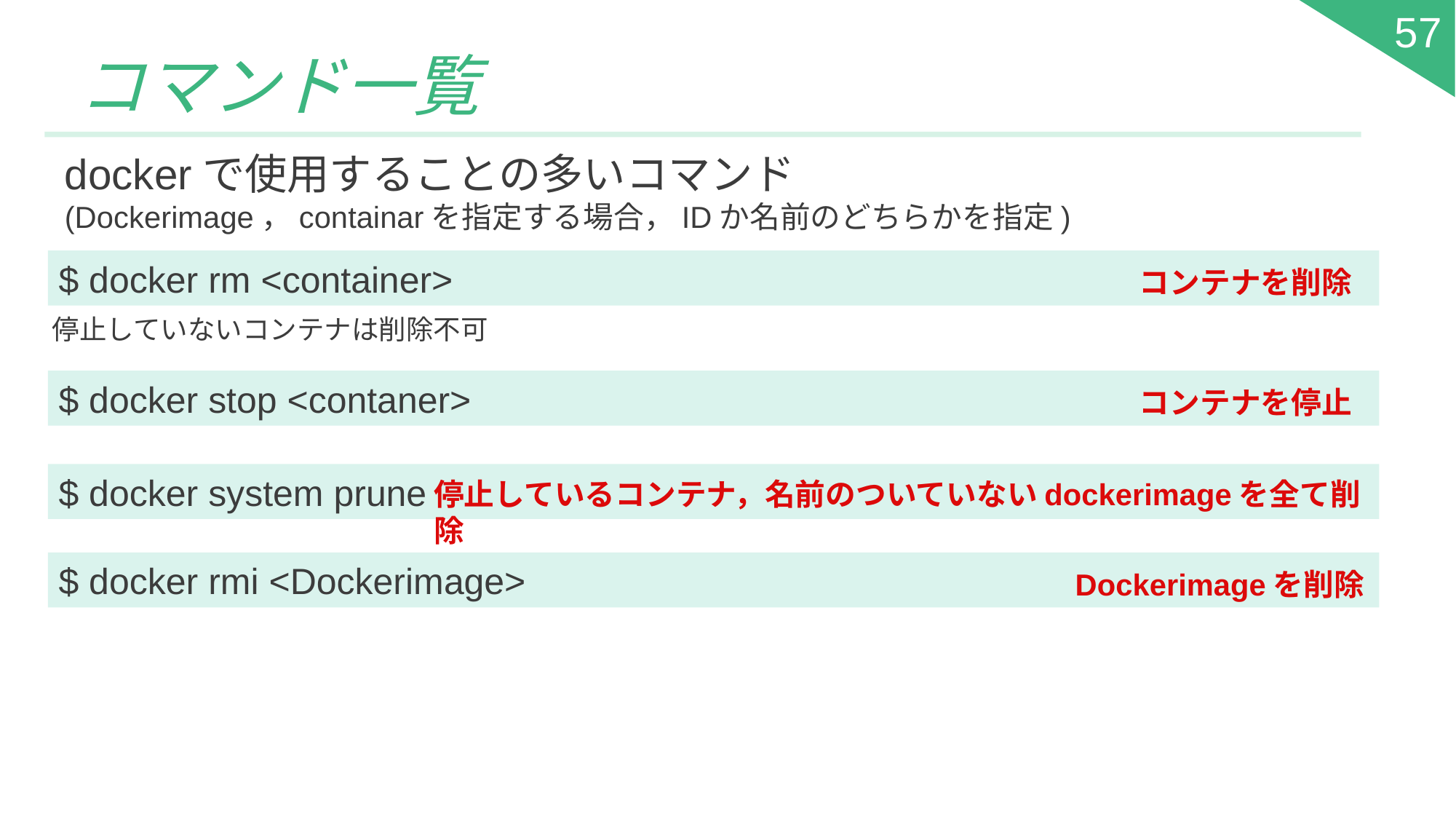

57
# コマンド一覧
dockerで使用することの多いコマンド
(Dockerimage，containarを指定する場合，IDか名前のどちらかを指定)
$ docker rm <container>
コンテナを削除
停止していないコンテナは削除不可
$ docker stop <contaner>
コンテナを停止
$ docker system prune
停止しているコンテナ，名前のついていないdockerimageを全て削除
$ docker rmi <Dockerimage>
Dockerimageを削除